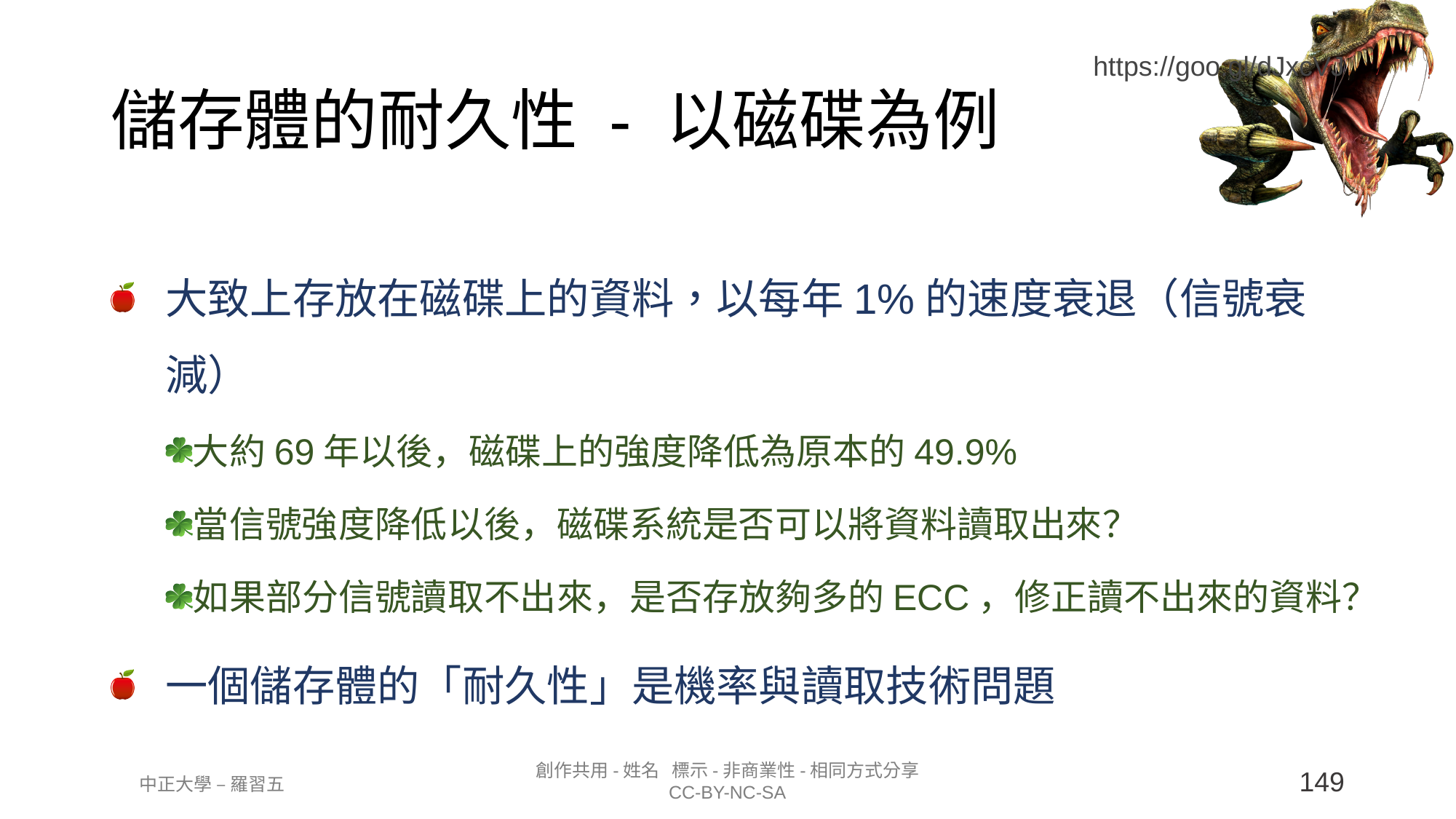

# 儲存體的耐久性 - 以磁碟為例
https://goo.gl/dJxcVJ
大致上存放在磁碟上的資料，以每年1%的速度衰退（信號衰減）
大約69年以後，磁碟上的強度降低為原本的49.9%
當信號強度降低以後，磁碟系統是否可以將資料讀取出來？
如果部分信號讀取不出來，是否存放夠多的ECC，修正讀不出來的資料？
一個儲存體的「耐久性」是機率與讀取技術問題